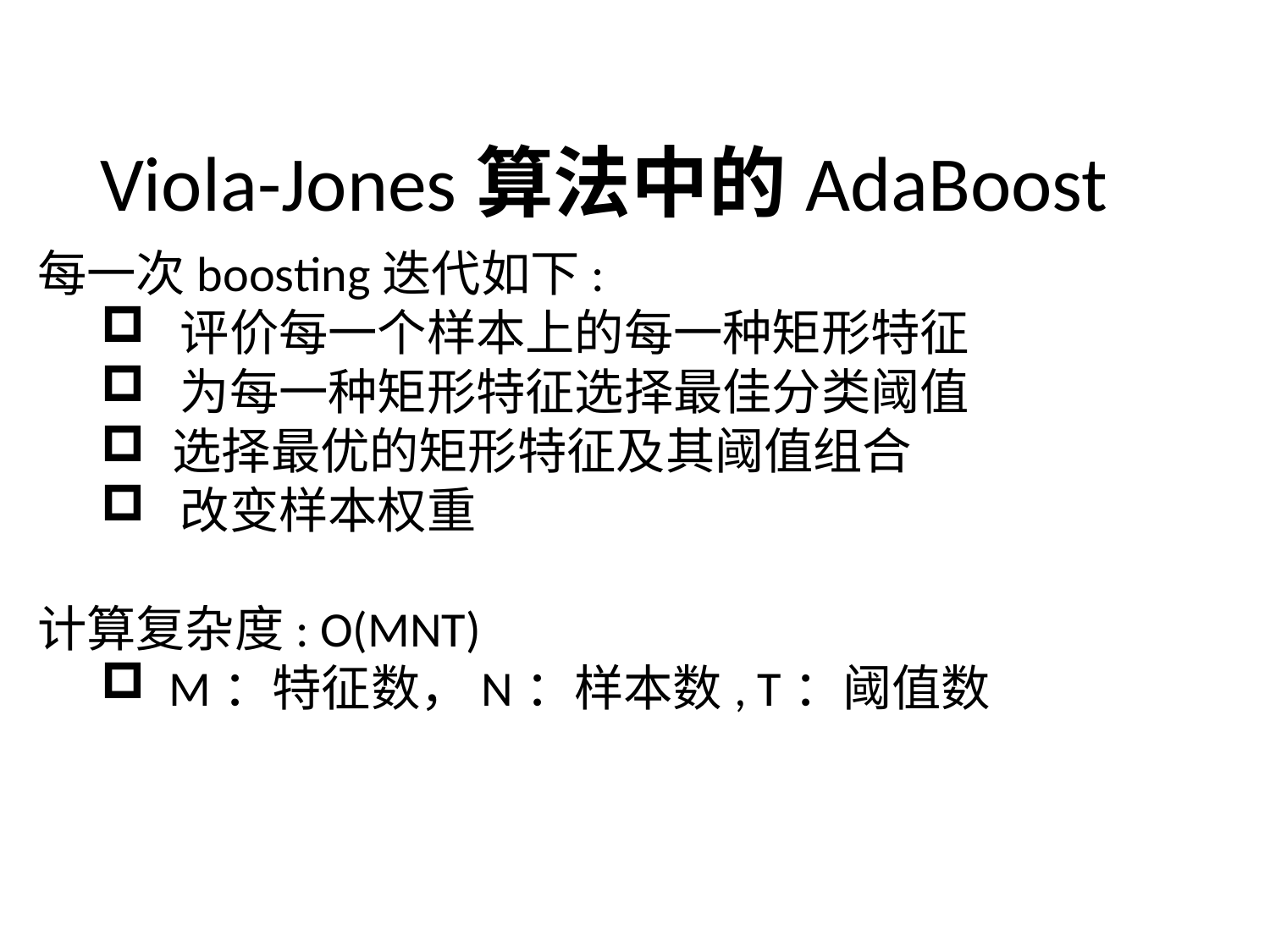

# Viola-Jones算法中的AdaBoost
每一次boosting迭代如下:
  评价每一个样本上的每一种矩形特征
  为每一种矩形特征选择最佳分类阈值
选择最优的矩形特征及其阈值组合
  改变样本权重

计算复杂度: O(MNT)
  M：特征数，N：样本数, T：阈值数